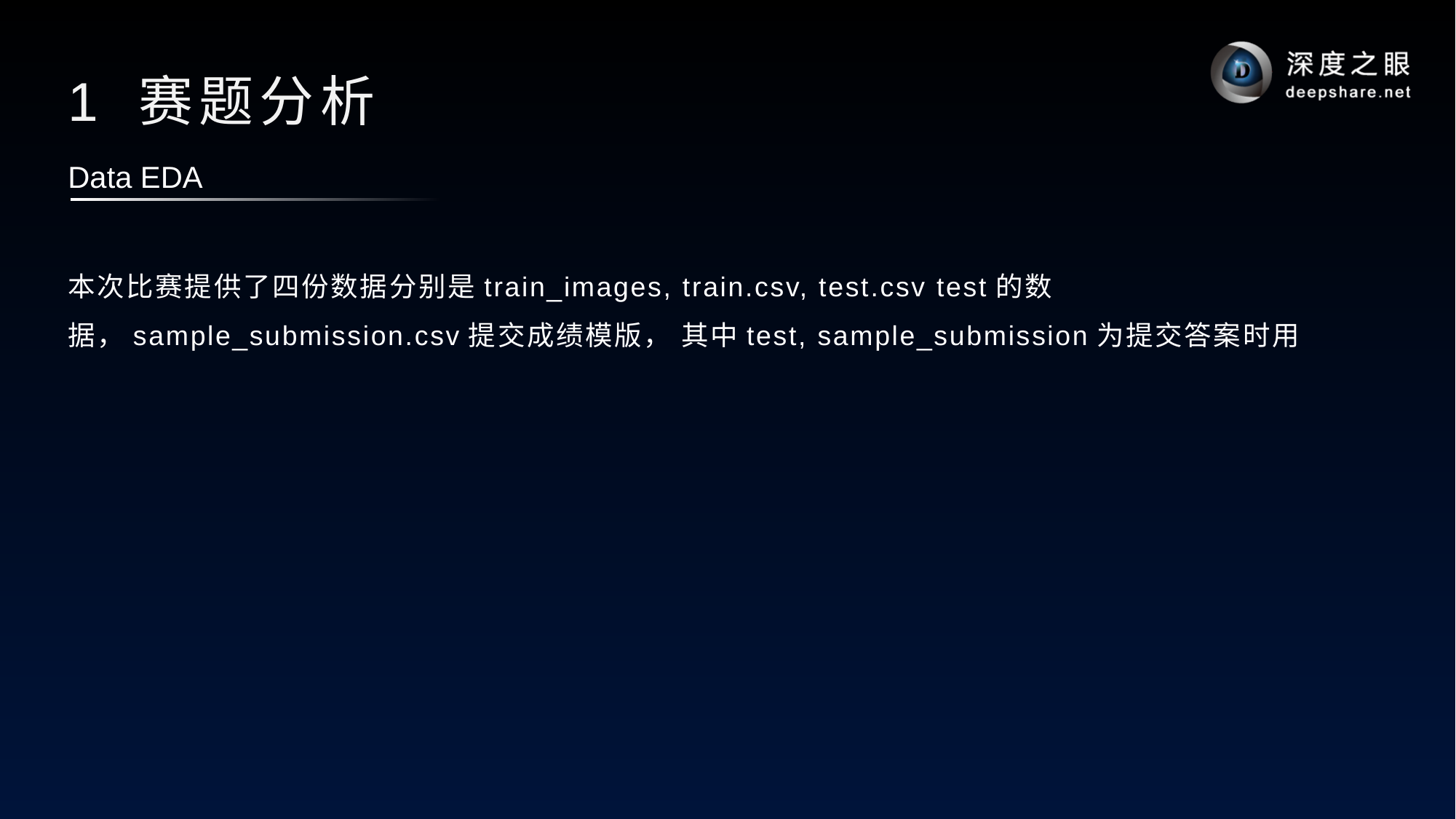

# 1 赛题分析
Data EDA
本次比赛提供了四份数据分别是train_images, train.csv, test.csv test的数据，sample_submission.csv提交成绩模版， 其中test, sample_submission为提交答案时用